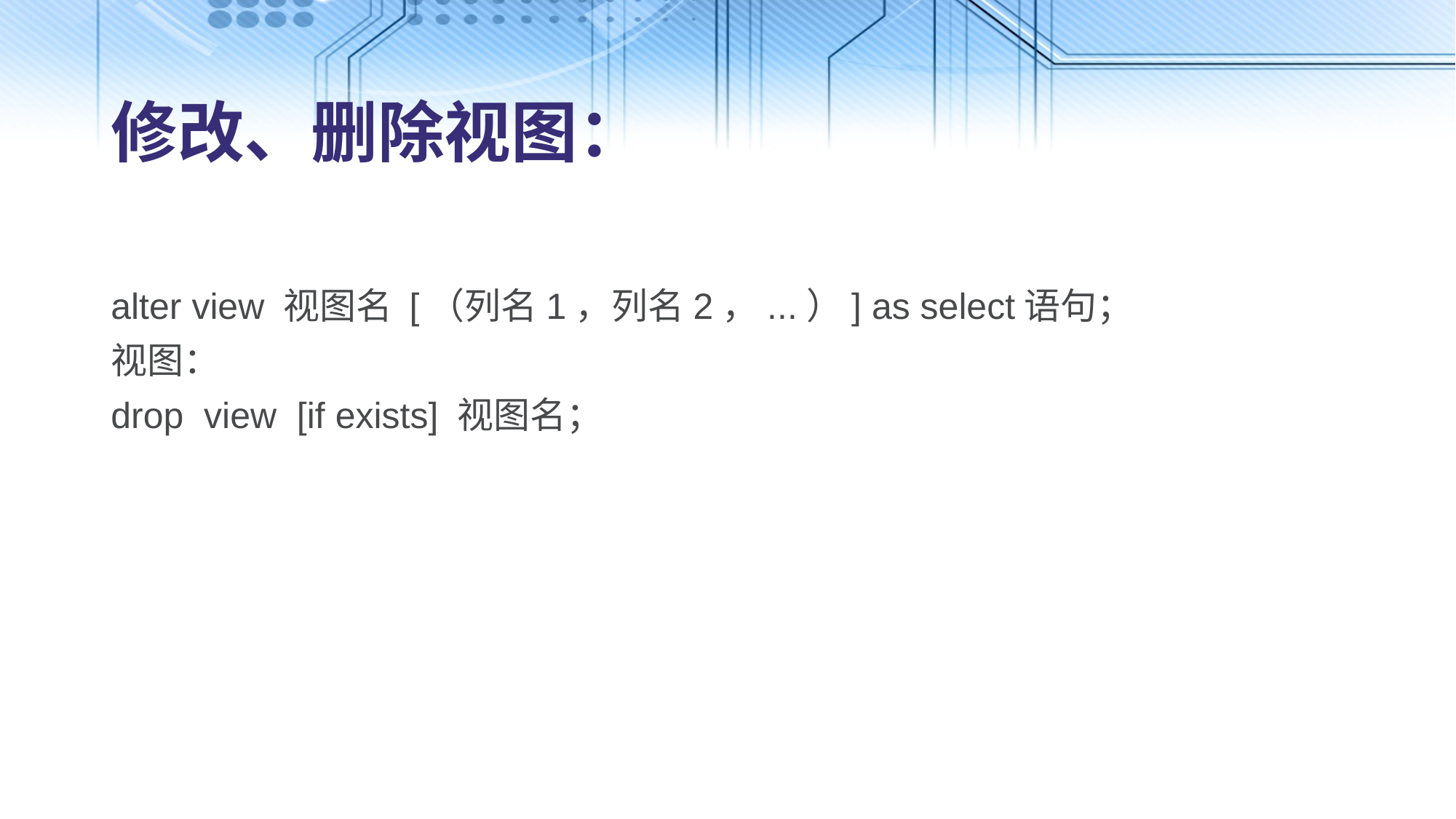

# 修改、删除视图：

alter view 视图名 [（列名1，列名2，...）] as select语句；
视图：
drop  view  [if exists] 视图名；